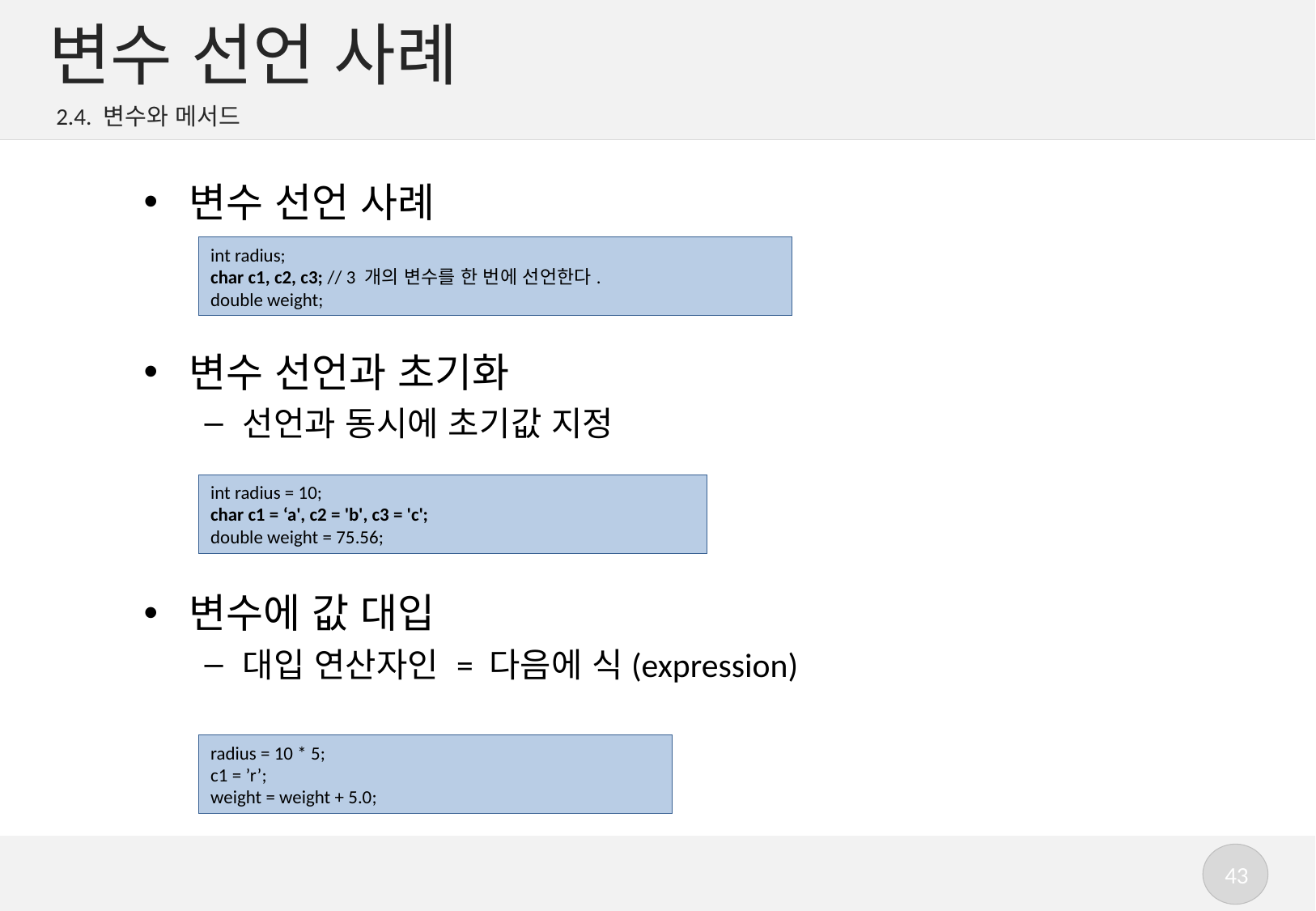

# 변수 선언 사례
2.4. 변수와 메서드
변수 선언 사례

변수 선언과 초기화
선언과 동시에 초기값 지정

변수에 값 대입
대입 연산자인 = 다음에 식(expression)
int radius;
char c1, c2, c3; // 3 개의 변수를 한 번에 선언한다.
double weight;
int radius = 10;
char c1 = ‘a', c2 = 'b', c3 = 'c';
double weight = 75.56;
radius = 10 * 5;
c1 = ’r’;
weight = weight + 5.0;